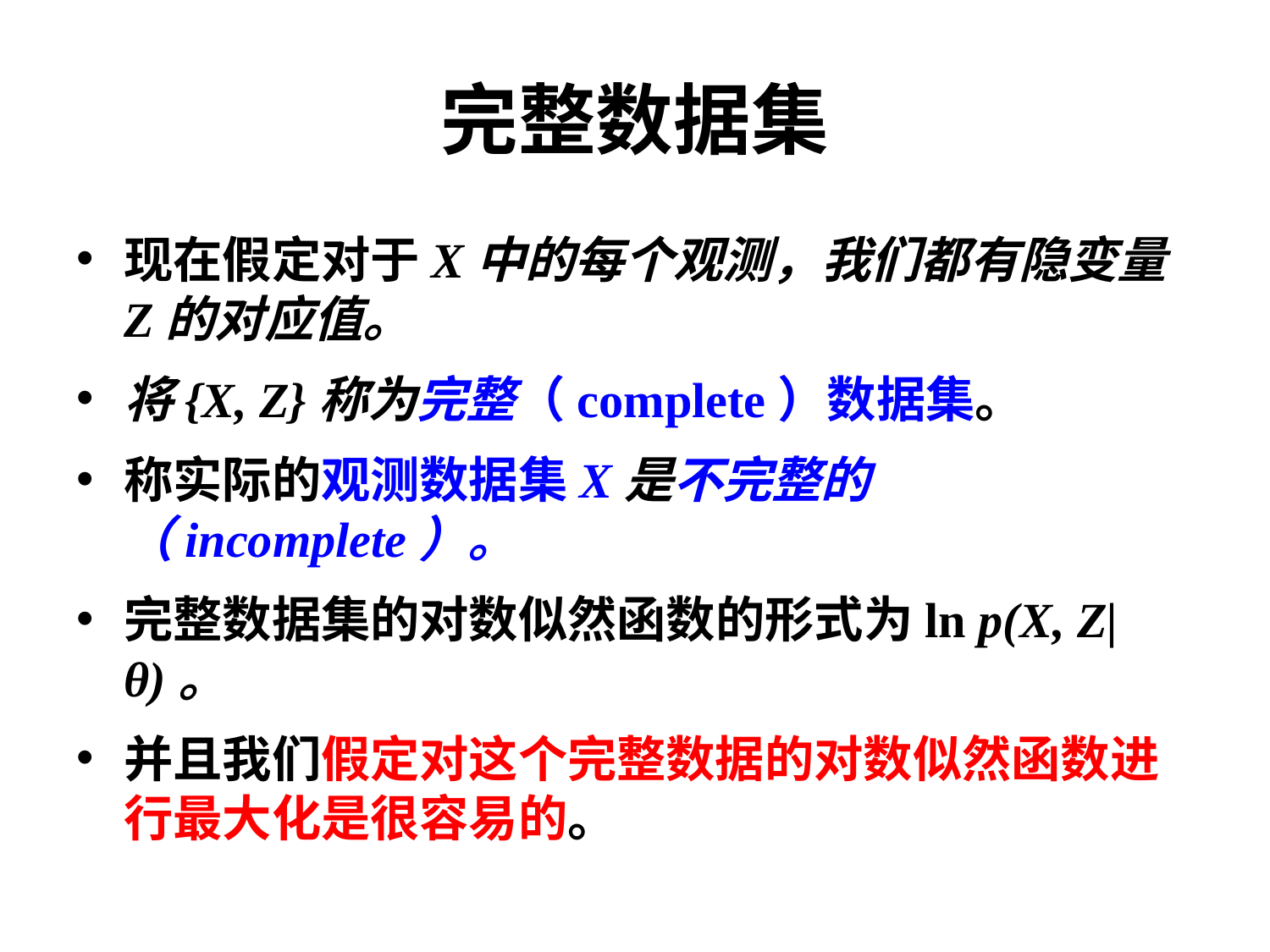

# 完整数据集
现在假定对于X中的每个观测，我们都有隐变量Z的对应值。
将{X, Z}称为完整（complete）数据集。
称实际的观测数据集X是不完整的（incomplete）。
完整数据集的对数似然函数的形式为ln p(X, Z|θ)。
并且我们假定对这个完整数据的对数似然函数进⾏最⼤化是很容易的。
70